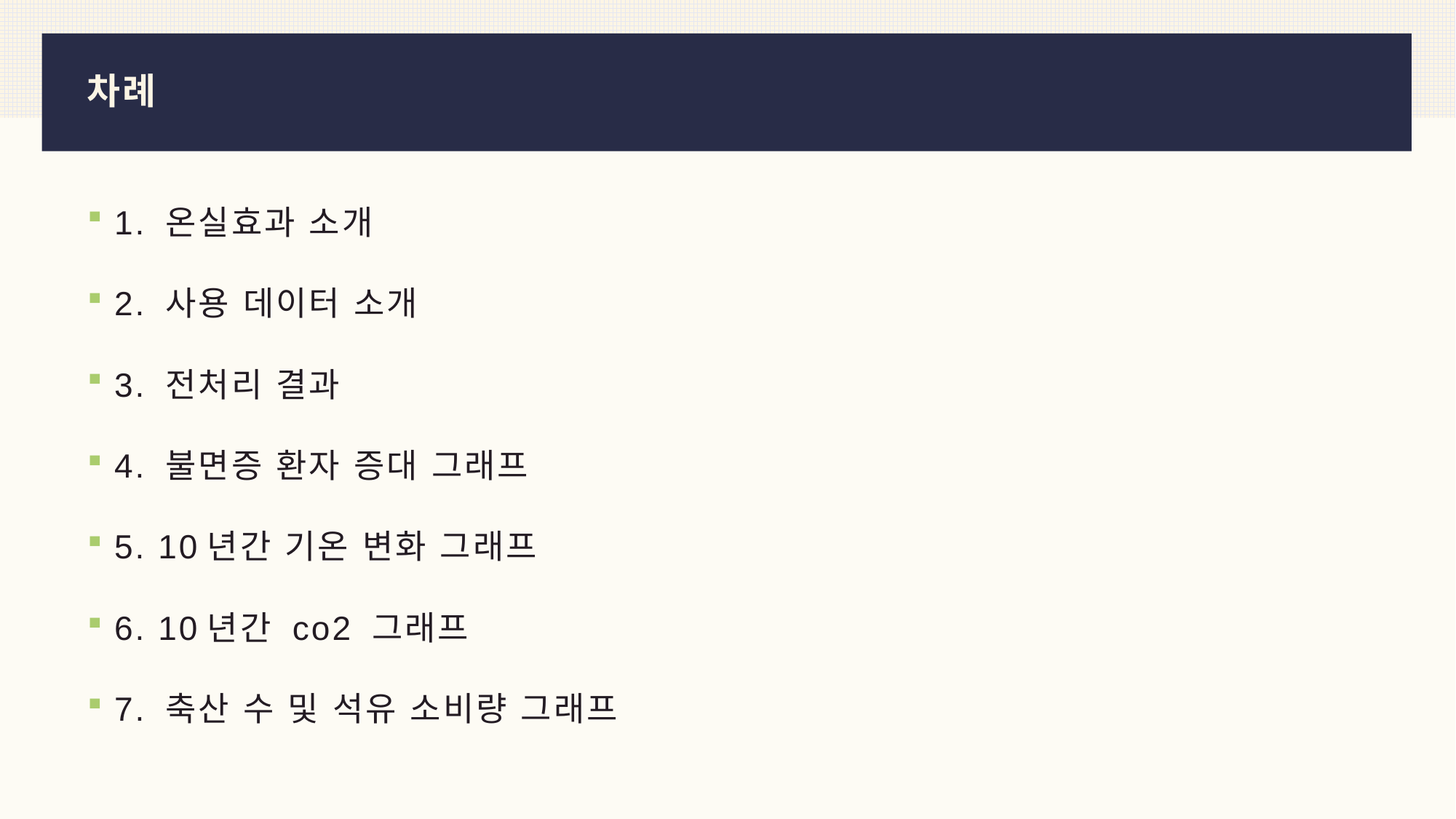

# 차례
1. 온실효과 소개
2. 사용 데이터 소개
3. 전처리 결과
4. 불면증 환자 증대 그래프
5. 10년간 기온 변화 그래프
6. 10년간 co2 그래프
7. 축산 수 및 석유 소비량 그래프